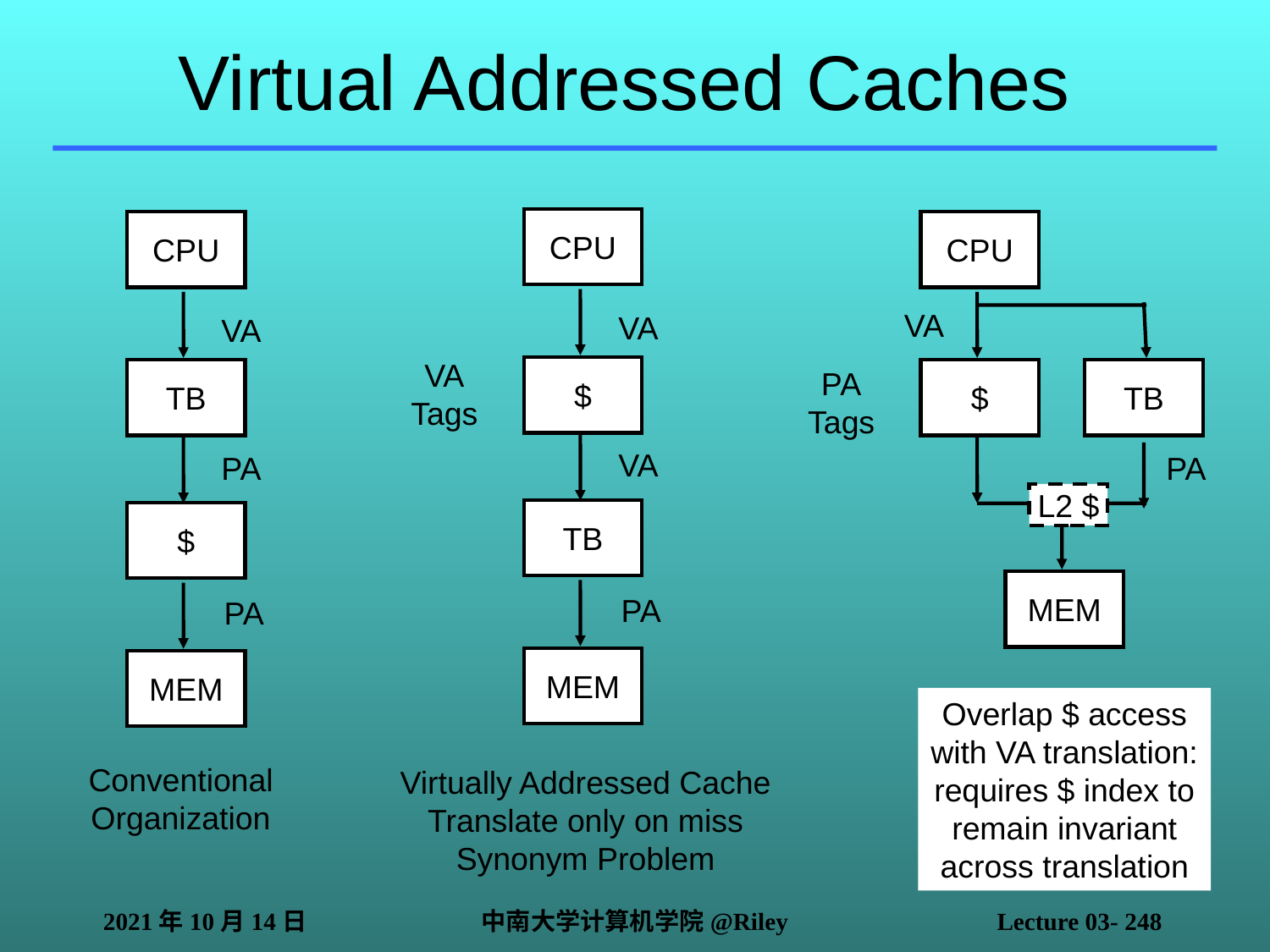

# Virtual Addressed Caches

CPU
CPU
CPU

VA
VA

VA

VA
Tags
$
PA
Tags
TB
$
TB

VA
PA
PA

L2 $
TB
$

MEM

PA
PA
MEM
MEM
Overlap $ access
with VA translation:
requires $ index to
remain invariant
across translation
Conventional
Organization
Virtually Addressed Cache
Translate only on miss
Synonym Problem
2021年10月14日
中南大学计算机学院@Riley
Lecture 03- 248